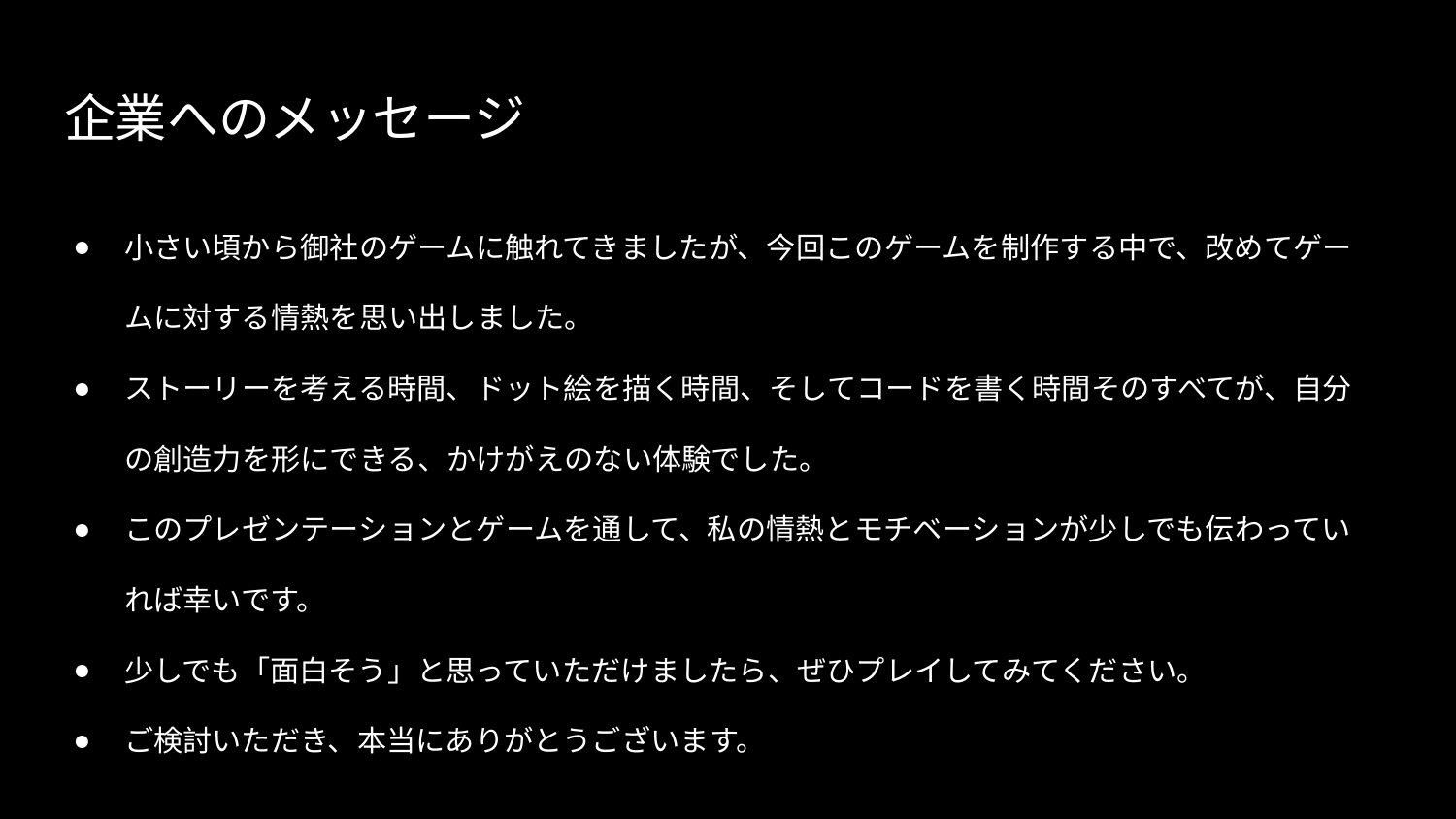

# 企業へのメッセージ
小さい頃から御社のゲームに触れてきましたが、今回このゲームを制作する中で、改めてゲームに対する情熱を思い出しました。
ストーリーを考える時間、ドット絵を描く時間、そしてコードを書く時間そのすべてが、自分の創造力を形にできる、かけがえのない体験でした。
このプレゼンテーションとゲームを通して、私の情熱とモチベーションが少しでも伝わっていれば幸いです。
少しでも「面白そう」と思っていただけましたら、ぜひプレイしてみてください。
ご検討いただき、本当にありがとうございます。